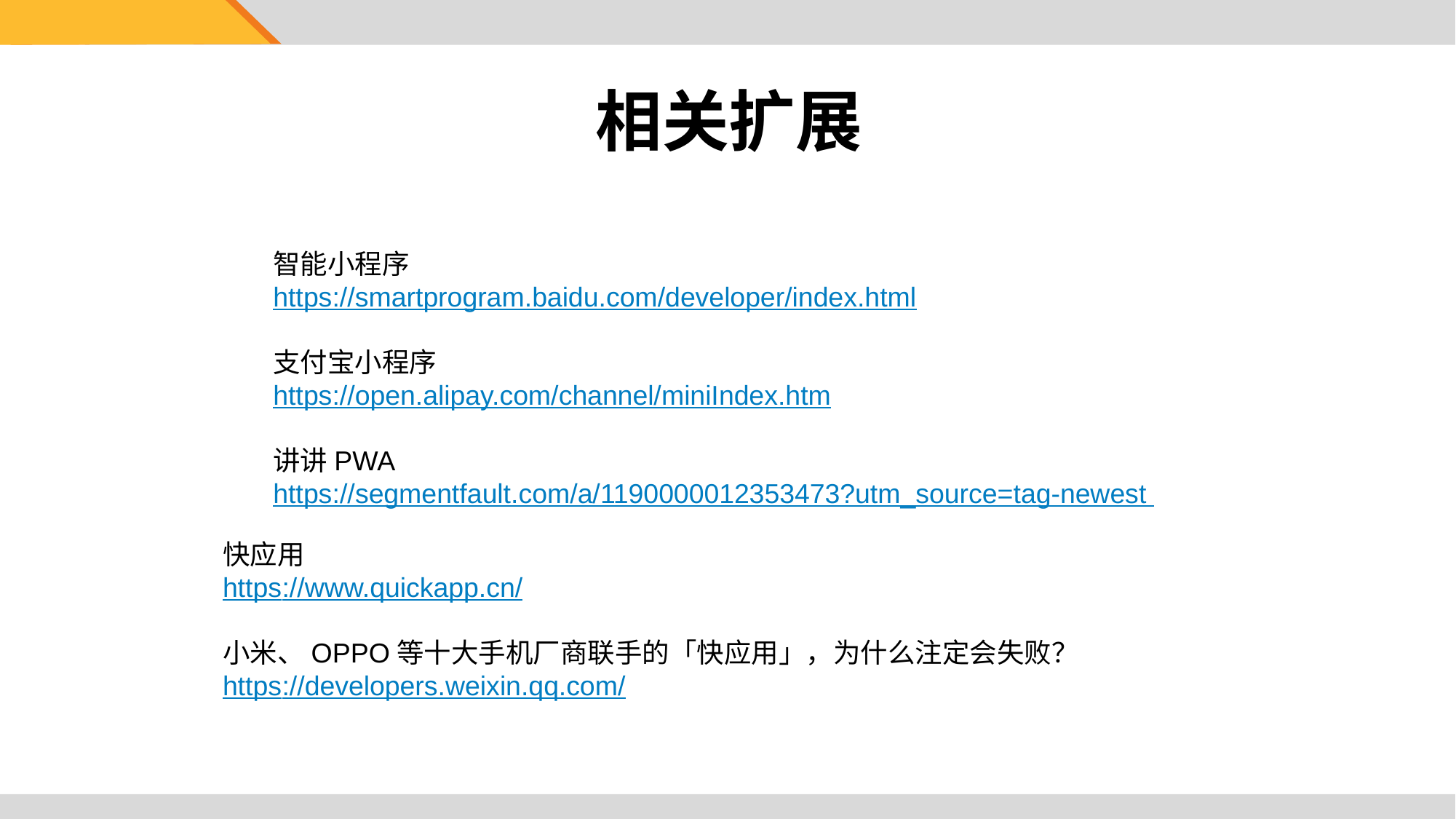

相关扩展
智能小程序
https://smartprogram.baidu.com/developer/index.html

支付宝小程序
https://open.alipay.com/channel/miniIndex.htm

讲讲PWA
https://segmentfault.com/a/1190000012353473?utm_source=tag-newest
快应用
https://www.quickapp.cn/

小米、OPPO等十大手机厂商联手的「快应用」，为什么注定会失败？
https://developers.weixin.qq.com/